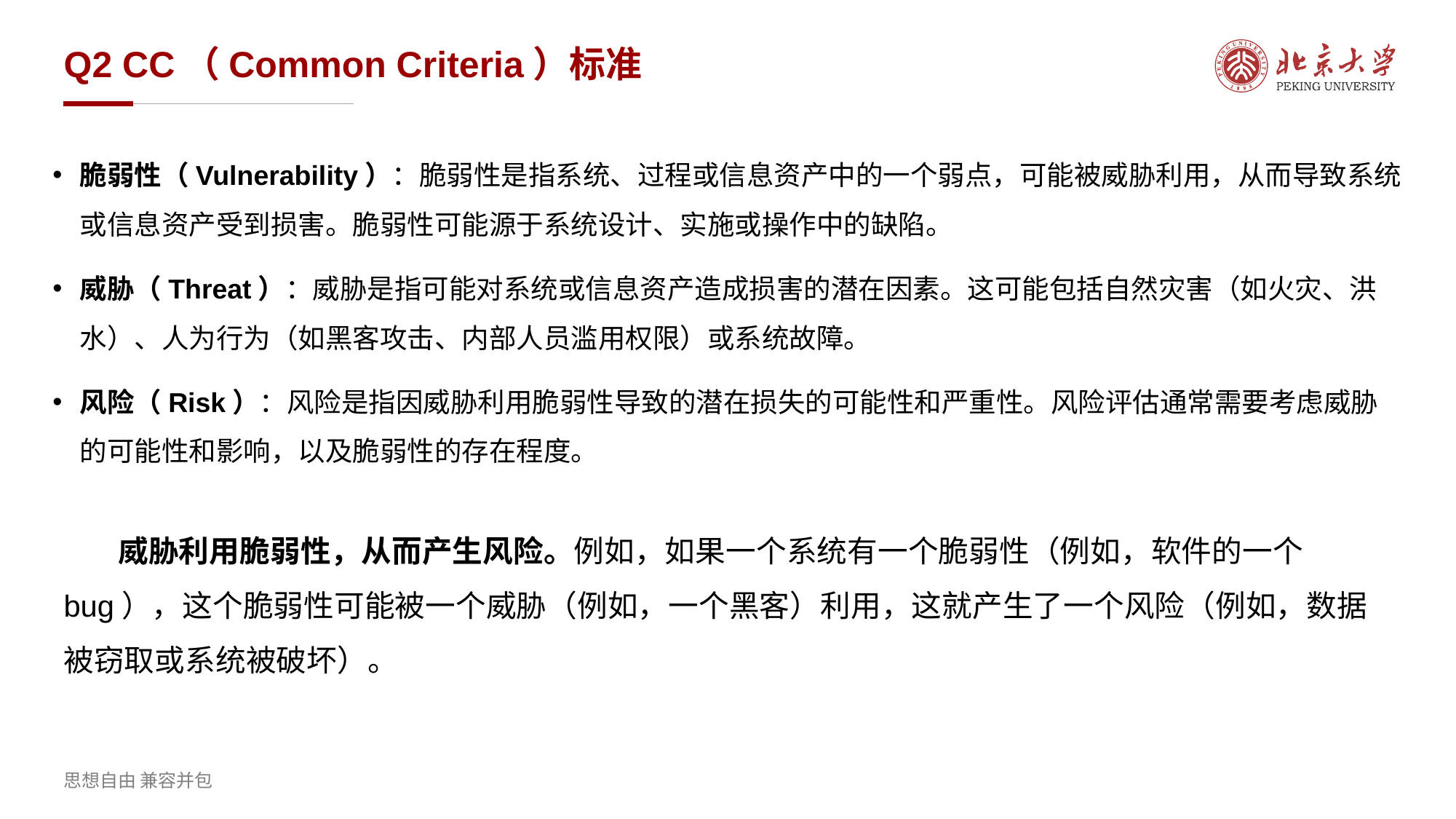

# Q2 CC（Common Criteria）标准
脆弱性（Vulnerability）：脆弱性是指系统、过程或信息资产中的一个弱点，可能被威胁利用，从而导致系统或信息资产受到损害。脆弱性可能源于系统设计、实施或操作中的缺陷。
威胁（Threat）：威胁是指可能对系统或信息资产造成损害的潜在因素。这可能包括自然灾害（如火灾、洪水）、人为行为（如黑客攻击、内部人员滥用权限）或系统故障。
风险（Risk）：风险是指因威胁利用脆弱性导致的潜在损失的可能性和严重性。风险评估通常需要考虑威胁的可能性和影响，以及脆弱性的存在程度。
威胁利用脆弱性，从而产生风险。例如，如果一个系统有一个脆弱性（例如，软件的一个bug），这个脆弱性可能被一个威胁（例如，一个黑客）利用，这就产生了一个风险（例如，数据被窃取或系统被破坏）。